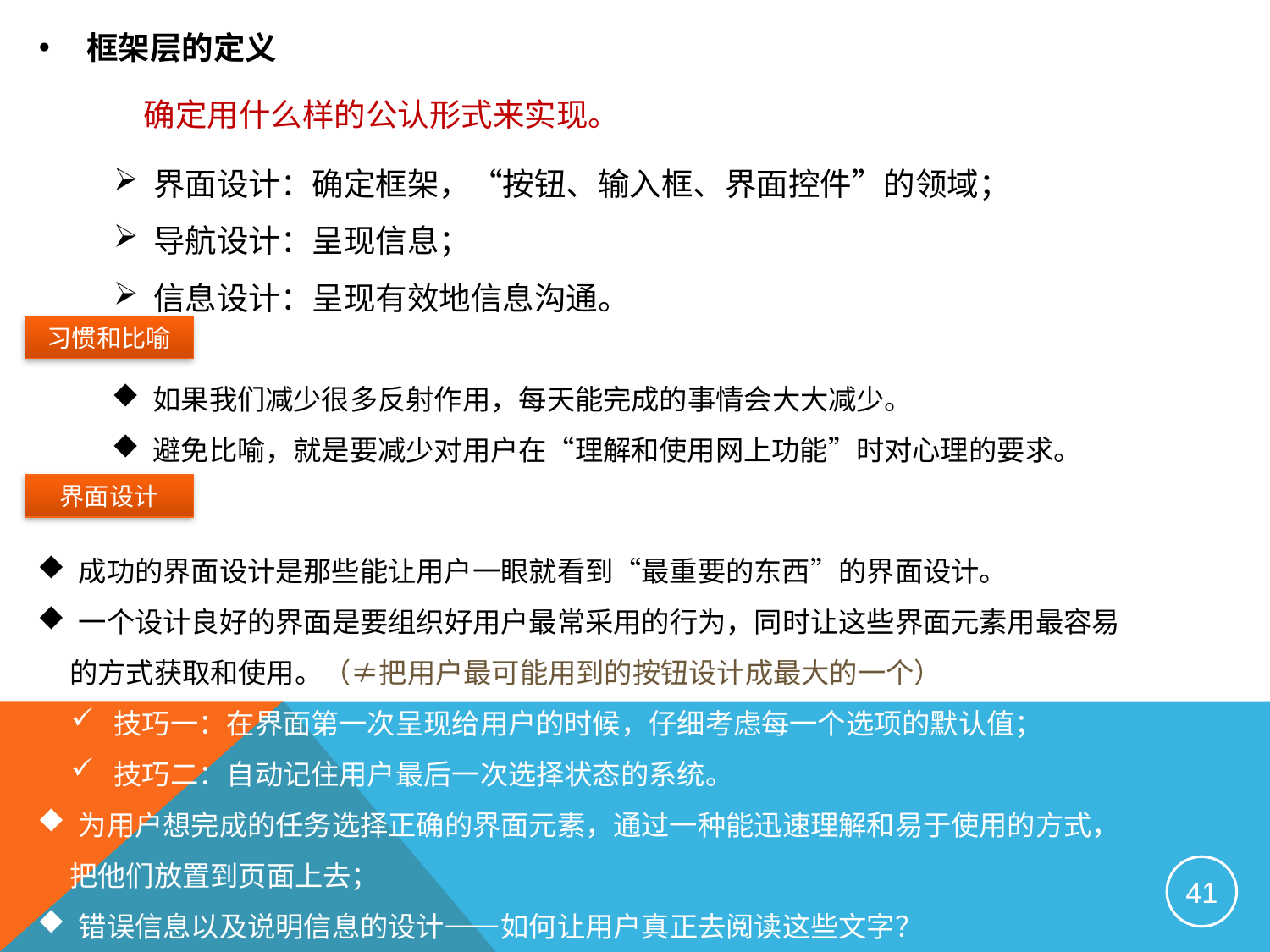

框架层的定义
  确定用什么样的公认形式来实现。
 界面设计：确定框架，“按钮、输入框、界面控件”的领域；
 导航设计：呈现信息；
 信息设计：呈现有效地信息沟通。
习惯和比喻
 如果我们减少很多反射作用，每天能完成的事情会大大减少。
 避免比喻，就是要减少对用户在“理解和使用网上功能”时对心理的要求。
界面设计
 成功的界面设计是那些能让用户一眼就看到“最重要的东西”的界面设计。
 一个设计良好的界面是要组织好用户最常采用的行为，同时让这些界面元素用最容易
    的方式获取和使用。（≠把用户最可能用到的按钮设计成最大的一个）
 技巧一：在界面第一次呈现给用户的时候，仔细考虑每一个选项的默认值；
 技巧二：自动记住用户最后一次选择状态的系统。
 为用户想完成的任务选择正确的界面元素，通过一种能迅速理解和易于使用的方式，
    把他们放置到页面上去；
 错误信息以及说明信息的设计——如何让用户真正去阅读这些文字？
41